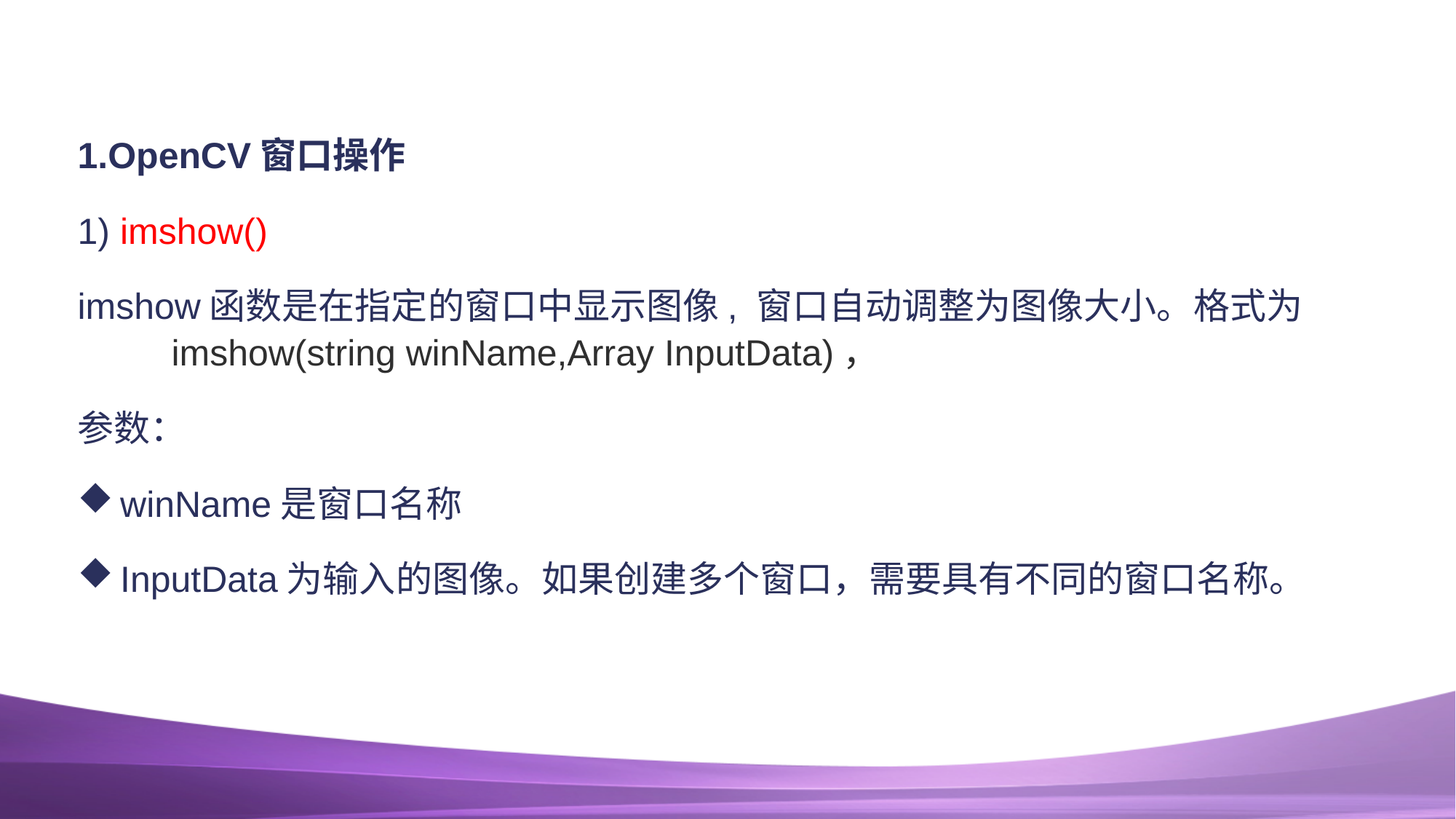

#
1.OpenCV窗口操作
1) imshow()
imshow函数是在指定的窗口中显示图像, 窗口自动调整为图像大小。格式为
imshow(string winName,Array InputData)，
参数：
winName是窗口名称
InputData为输入的图像。如果创建多个窗口，需要具有不同的窗口名称。